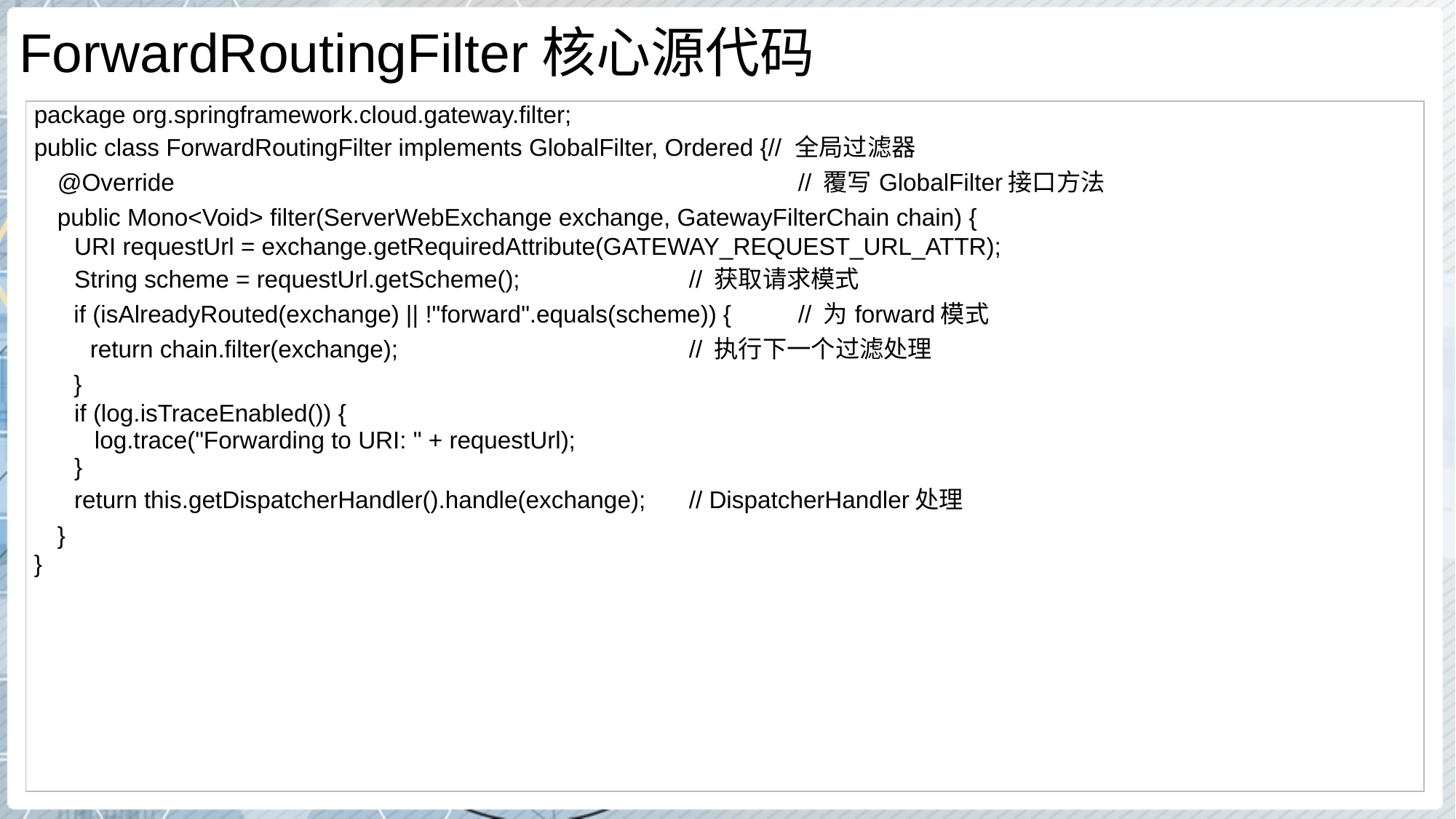

# ForwardRoutingFilter核心源代码
| package org.springframework.cloud.gateway.filter; public class ForwardRoutingFilter implements GlobalFilter, Ordered {// 全局过滤器 @Override // 覆写GlobalFilter接口方法 public Mono<Void> filter(ServerWebExchange exchange, GatewayFilterChain chain) { URI requestUrl = exchange.getRequiredAttribute(GATEWAY\_REQUEST\_URL\_ATTR); String scheme = requestUrl.getScheme(); // 获取请求模式 if (isAlreadyRouted(exchange) || !"forward".equals(scheme)) { // 为forward模式 return chain.filter(exchange); // 执行下一个过滤处理 } if (log.isTraceEnabled()) { log.trace("Forwarding to URI: " + requestUrl); } return this.getDispatcherHandler().handle(exchange); // DispatcherHandler处理 } } |
| --- |